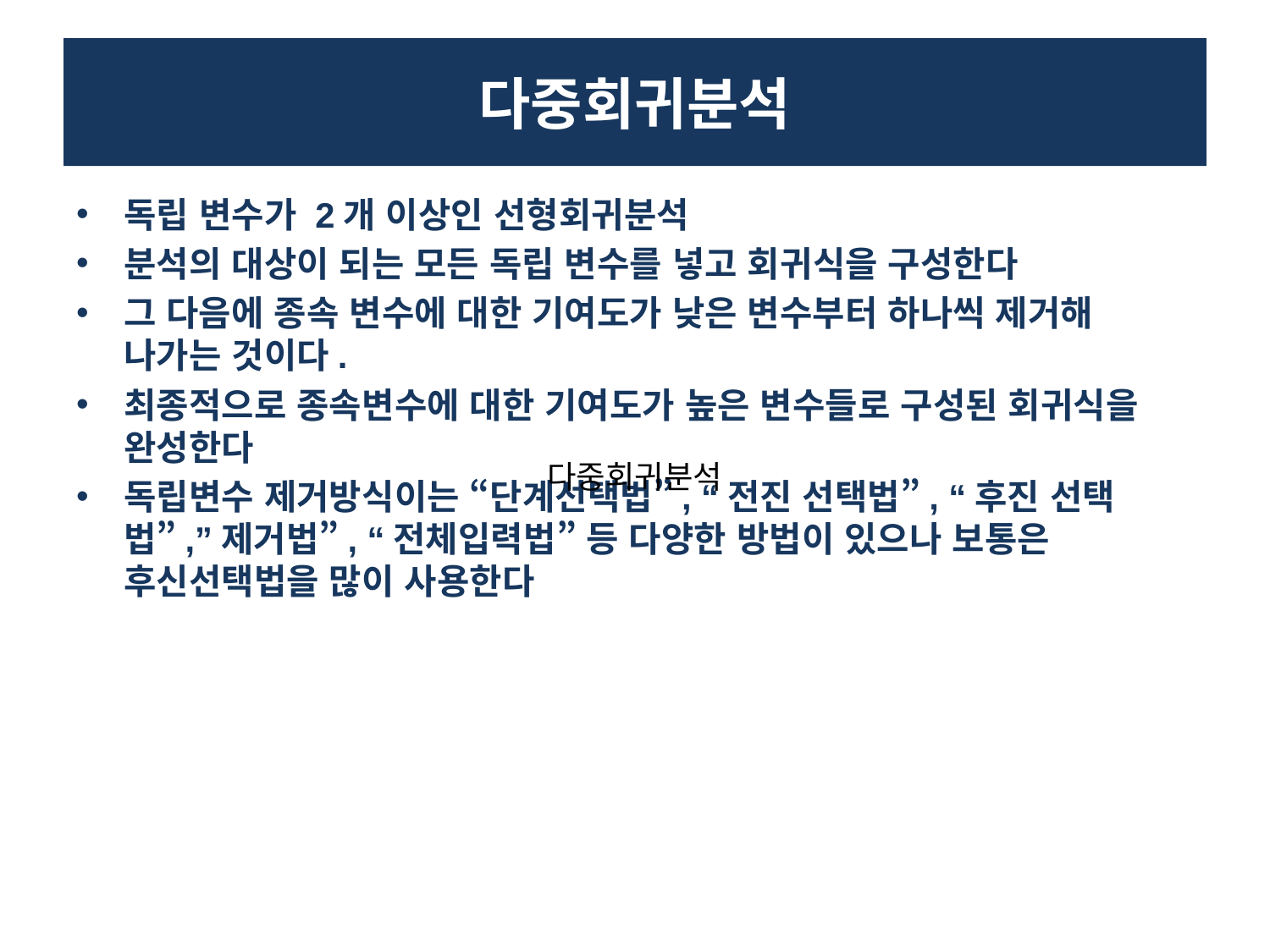

# 다중회귀분석
독립 변수가 2개 이상인 선형회귀분석
분석의 대상이 되는 모든 독립 변수를 넣고 회귀식을 구성한다
그 다음에 종속 변수에 대한 기여도가 낮은 변수부터 하나씩 제거해 나가는 것이다.
최종적으로 종속변수에 대한 기여도가 높은 변수들로 구성된 회귀식을 완성한다
독립변수 제거방식이는 “단계선택법”, “전진 선택법”, “후진 선택법”,”제거법”, “전체입력법” 등 다양한 방법이 있으나 보통은 후신선택법을 많이 사용한다

다중회귀분석